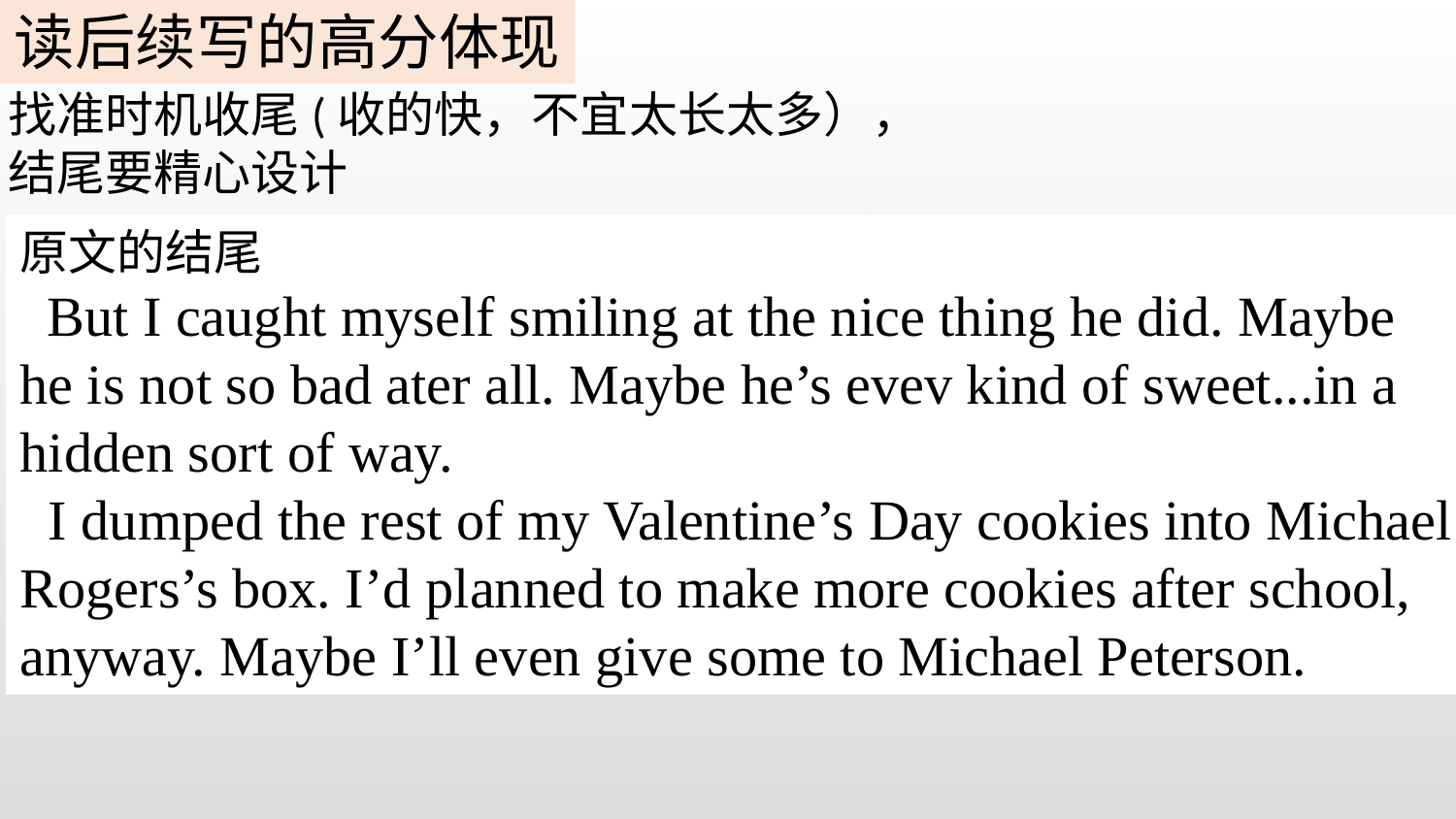

读后续写的高分体现
找准时机收尾(收的快，不宜太长太多），
结尾要精心设计
When we saw a big smile on Michael Roger’s face when he opened the box, all the efforts paid off.

原文的结尾
  But I caught myself smiling at the nice thing he did. Maybe he is not so bad ater all. Maybe he’s evev kind of sweet...in a hidden sort of way.
  I dumped the rest of my Valentine’s Day cookies into Michael Rogers’s box. I’d planned to make more cookies after school, anyway. Maybe I’ll even give some to Michael Peterson.